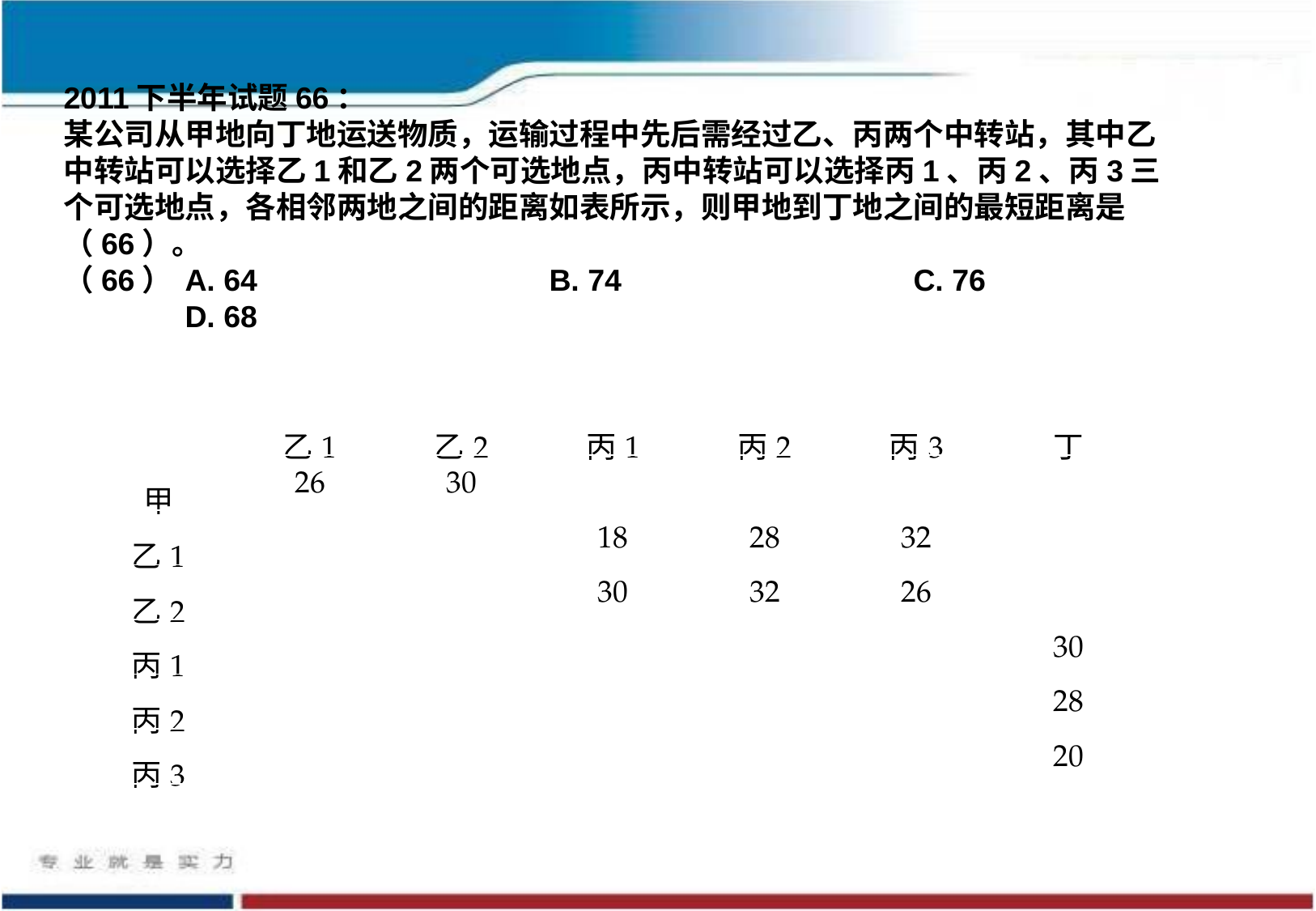

2011下半年试题66：
某公司从甲地向丁地运送物质，运输过程中先后需经过乙、丙两个中转站，其中乙中转站可以选择乙1和乙2两个可选地点，丙中转站可以选择丙1、丙2、丙3三个可选地点，各相邻两地之间的距离如表所示，则甲地到丁地之间的最短距离是（66）。
（66）	A. 64			B. 74			C. 76			D. 68
|  | 乙1 | 乙2 | 丙1 | 丙2 | 丙3 | 丁 |
| --- | --- | --- | --- | --- | --- | --- |
| 甲 | 26 | 30 |  |  |  |  |
| 乙1 |  |  | 18 | 28 | 32 |  |
| 乙2 |  |  | 30 | 32 | 26 |  |
| 丙1 |  |  |  |  |  | 30 |
| 丙2 |  |  |  |  |  | 28 |
| 丙3 |  |  |  |  |  | 20 |